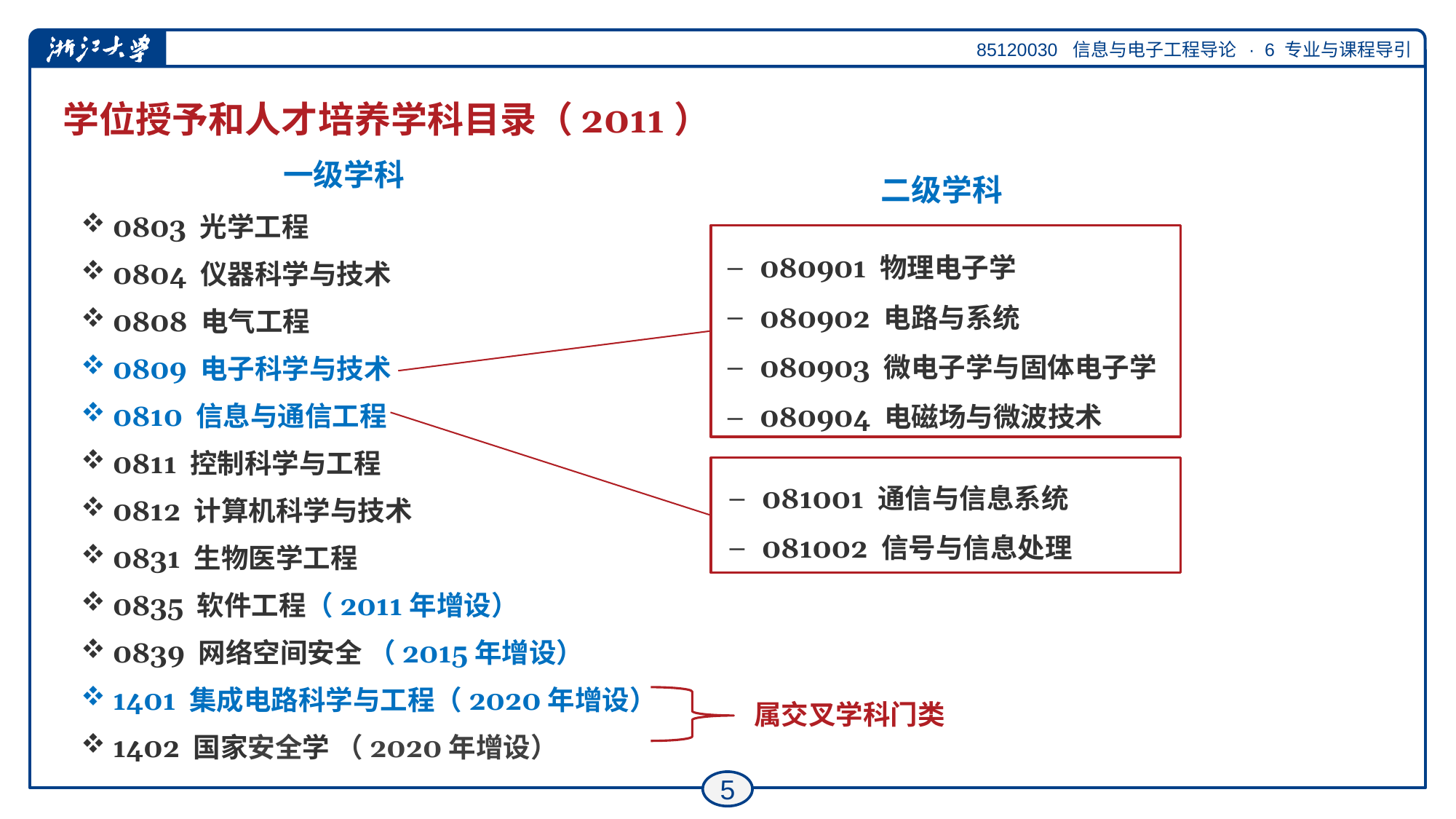

# 学位授予和人才培养学科目录（2011）
一级学科
二级学科
0803 光学工程
0804 仪器科学与技术
0808 电气工程
0809 电子科学与技术
0810 信息与通信工程
0811 控制科学与工程
0812 计算机科学与技术
0831 生物医学工程
0835 软件工程（2011年增设）
0839 网络空间安全 （2015年增设）
1401 集成电路科学与工程（2020年增设）
1402 国家安全学 （2020年增设）

080901 物理电子学
080902 电路与系统
080903 微电子学与固体电子学
080904 电磁场与微波技术

081001 通信与信息系统
081002 信号与信息处理

属交叉学科门类